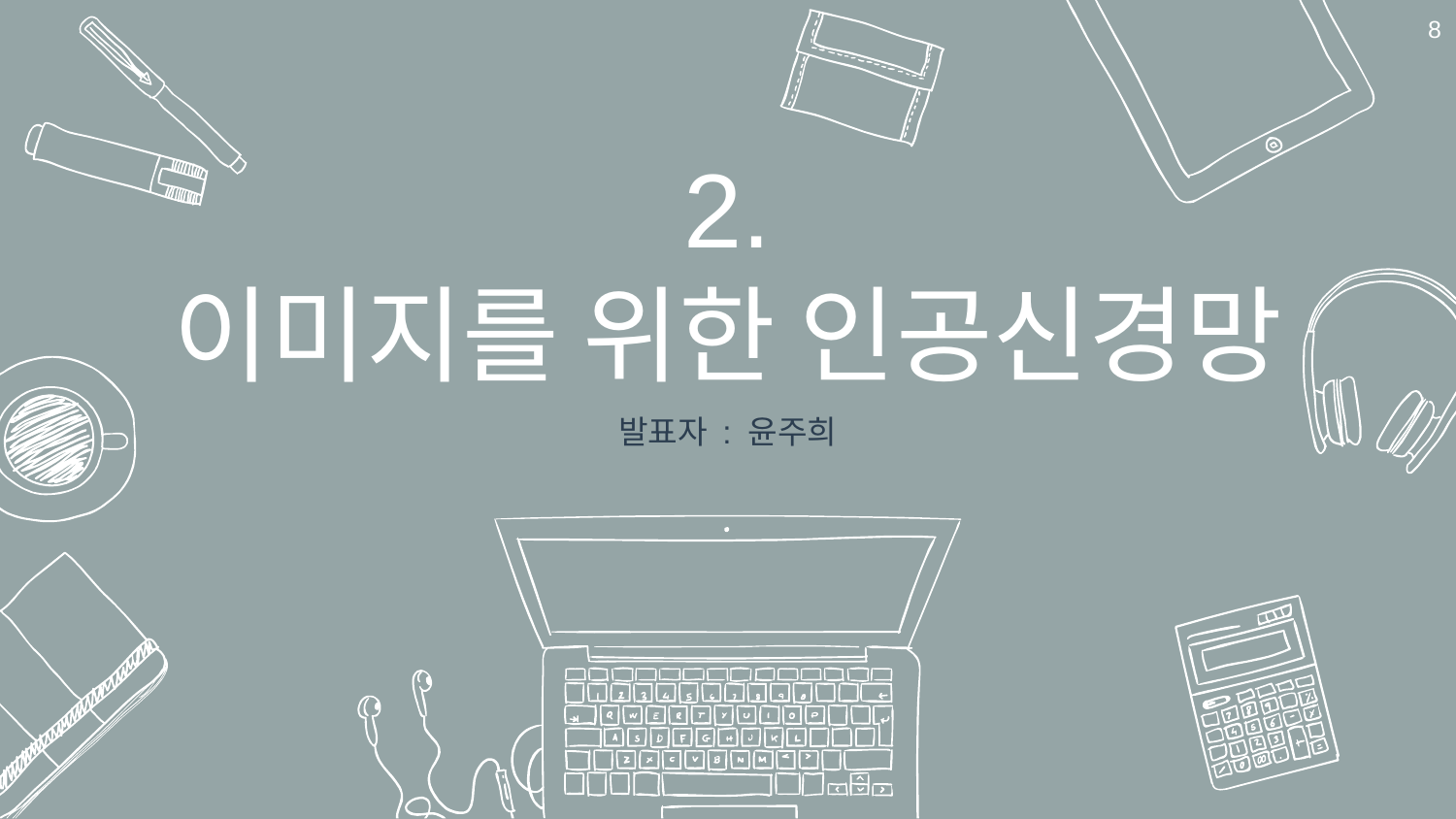

8
# 2.
이미지를 위한 인공신경망
발표자 : 윤주희